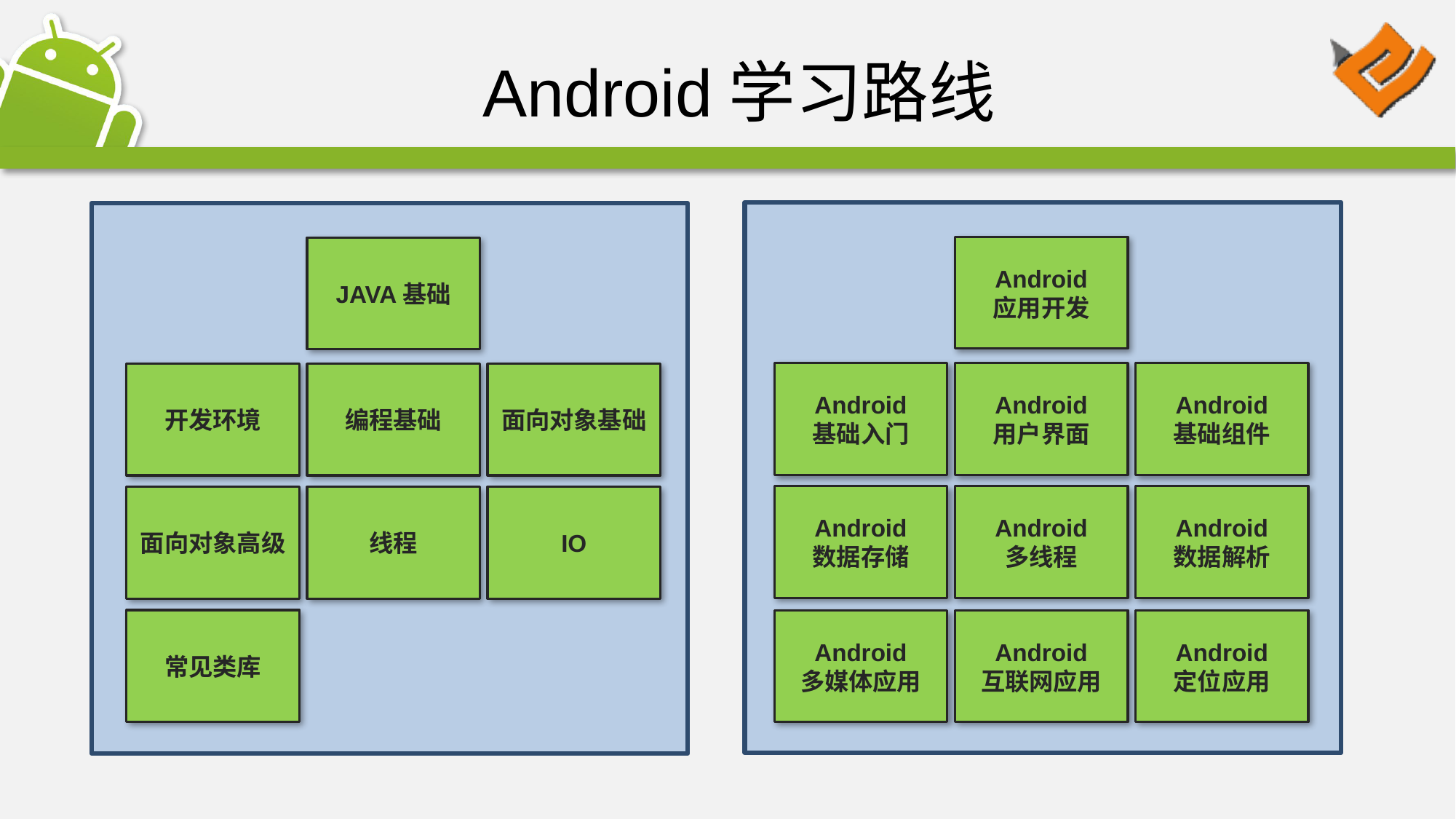

# Android学习路线

Android
应用开发
Android
基础入门
Android
用户界面
Android
基础组件
Android
数据存储
Android
多线程
Android
数据解析
Android
多媒体应用
Android
互联网应用
Android
定位应用

JAVA基础
开发环境
编程基础
面向对象基础
面向对象高级
线程
IO
常见类库